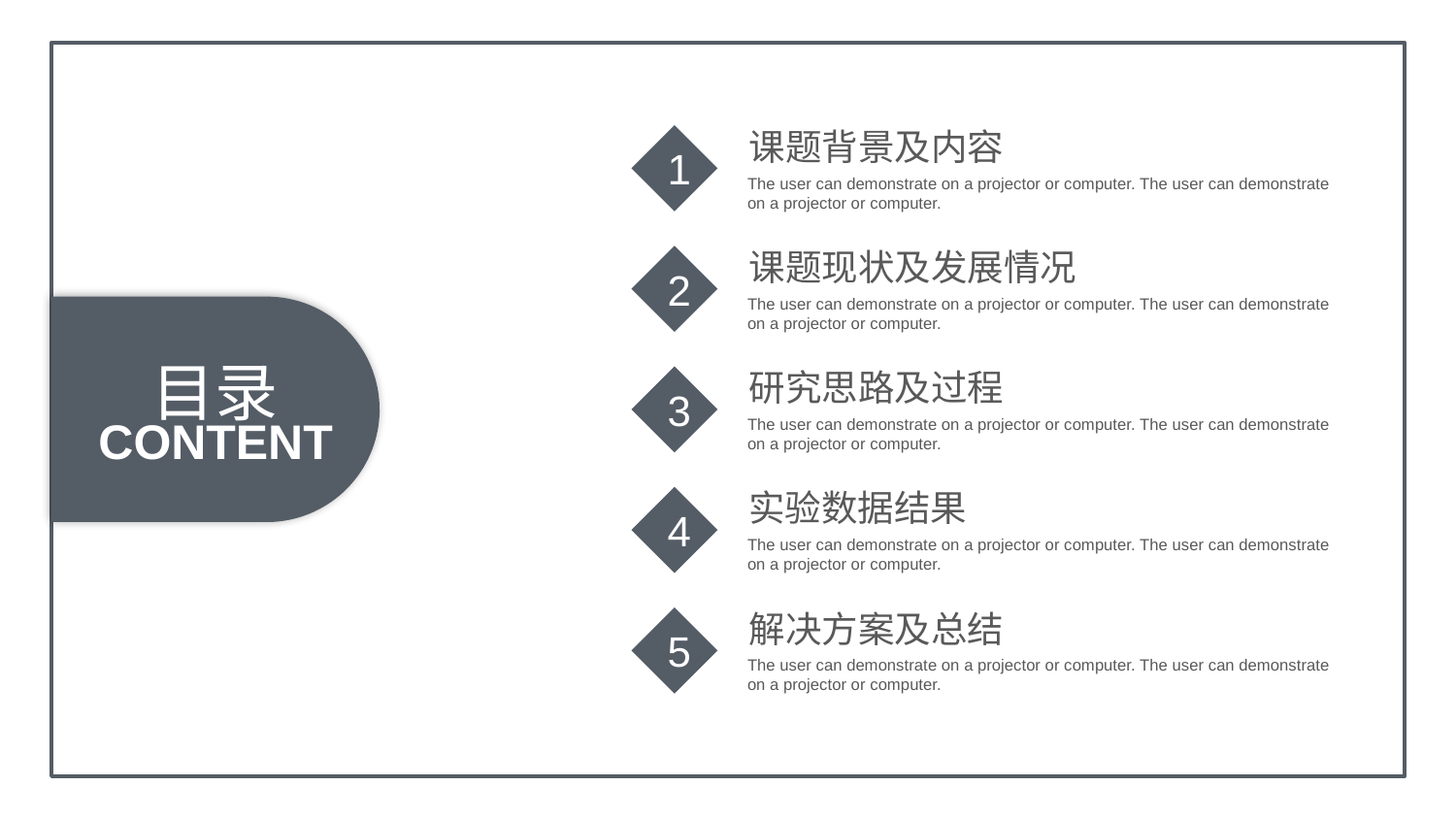

课题背景及内容
The user can demonstrate on a projector or computer. The user can demonstrate on a projector or computer.
1
课题现状及发展情况
The user can demonstrate on a projector or computer. The user can demonstrate on a projector or computer.

2
目录
CONTENT
研究思路及过程
The user can demonstrate on a projector or computer. The user can demonstrate on a projector or computer.
3
实验数据结果
The user can demonstrate on a projector or computer. The user can demonstrate on a projector or computer.
4
解决方案及总结
The user can demonstrate on a projector or computer. The user can demonstrate on a projector or computer.
5